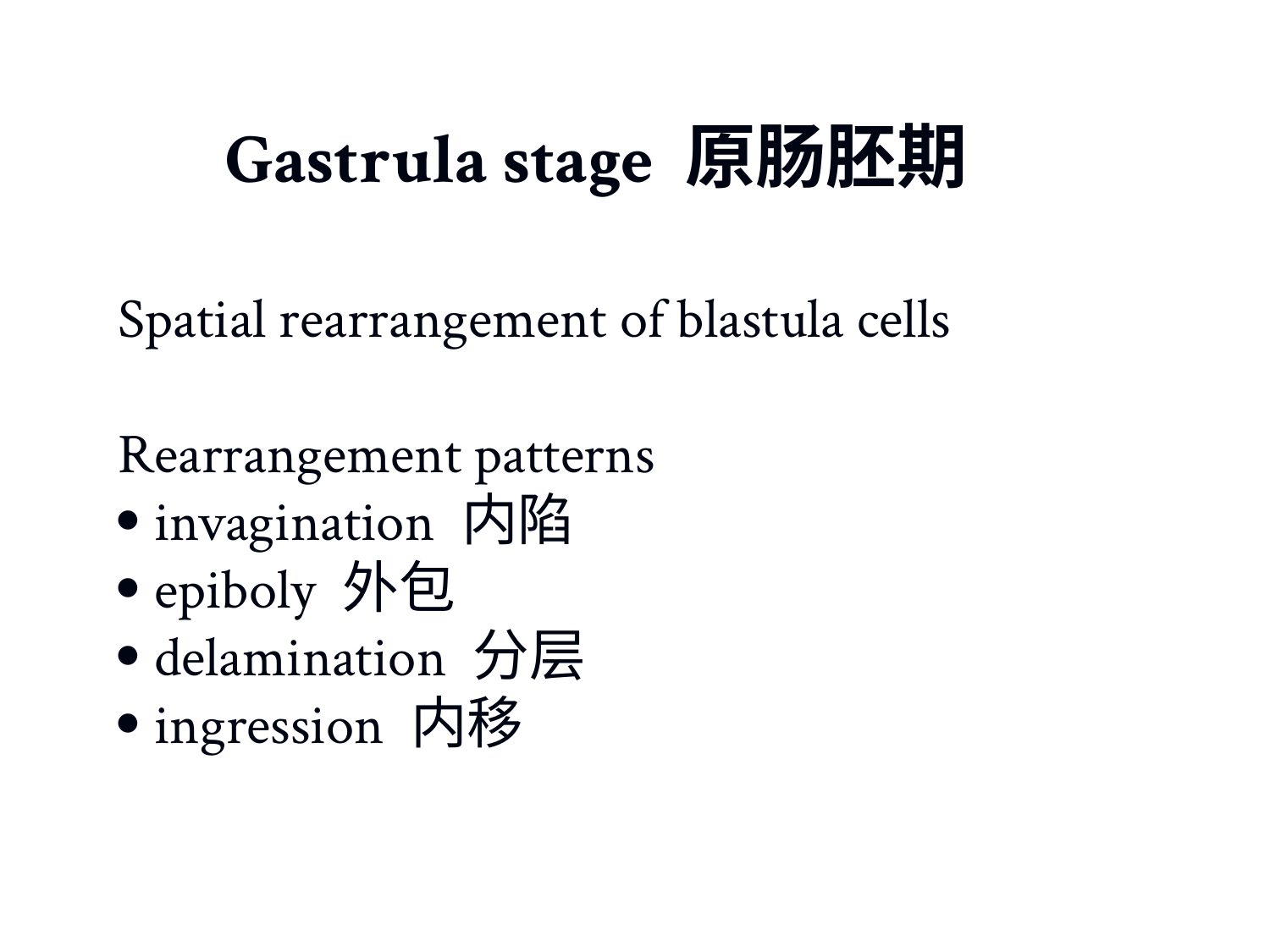

Gastrula stage 原肠胚期
Spatial rearrangement of blastula cells

Rearrangement patterns
• invagination 内陷
• epiboly 外包
• delamination 分层
• ingression 内移